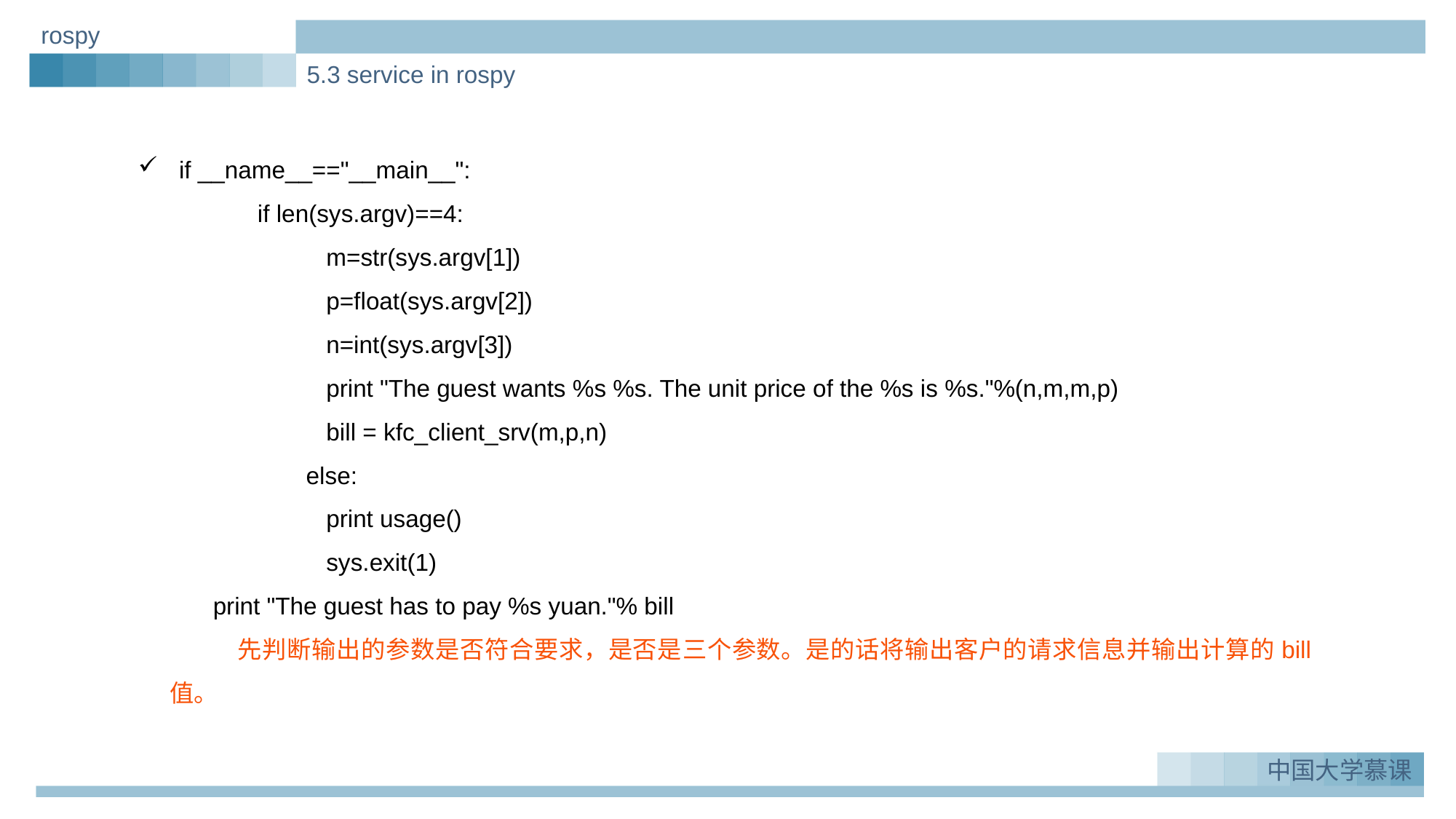

rospy
5.3 service in rospy

if __name__=="__main__":
             if len(sys.argv)==4:
	       m=str(sys.argv[1])
	       p=float(sys.argv[2])
	       n=int(sys.argv[3])
	       print "The guest wants %s %s. The unit price of the %s is %s."%(n,m,m,p)
	       bill = kfc_client_srv(m,p,n)
	    else:
	       print usage()
	       sys.exit(1)
print "The guest has to pay %s yuan."% bill
   先判断输出的参数是否符合要求，是否是三个参数。是的话将输出客户的请求信息并输出计算的bill值。
实例一：Greeting_demo
1.
中国大学慕课